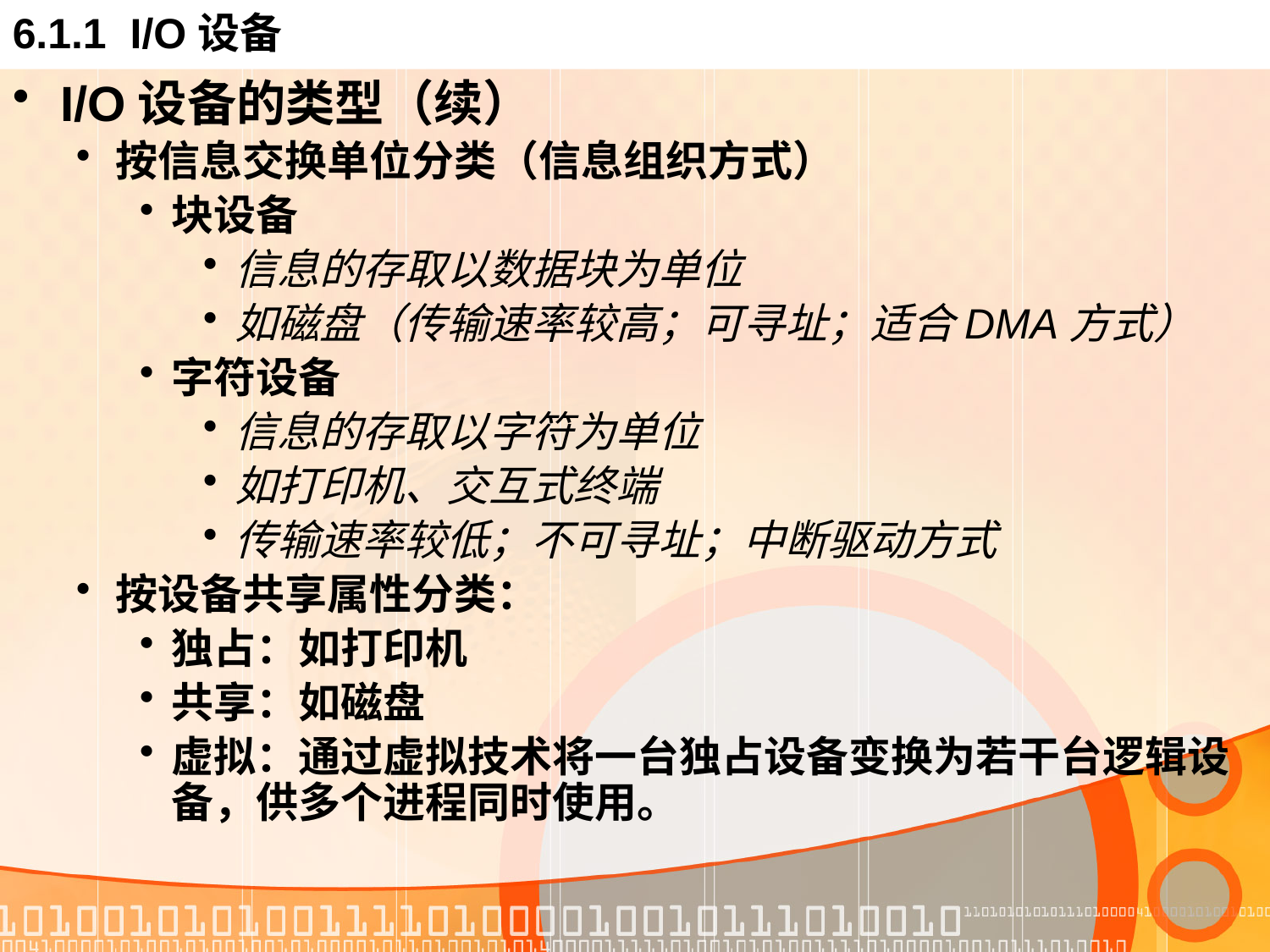

# 6.1.1  I/O设备
I/O设备的类型（续）
按信息交换单位分类（信息组织方式）
块设备
信息的存取以数据块为单位
如磁盘（传输速率较高；可寻址；适合DMA方式）
字符设备
信息的存取以字符为单位
如打印机、交互式终端
传输速率较低；不可寻址；中断驱动方式
按设备共享属性分类：
独占：如打印机
共享：如磁盘
虚拟：通过虚拟技术将一台独占设备变换为若干台逻辑设备，供多个进程同时使用。